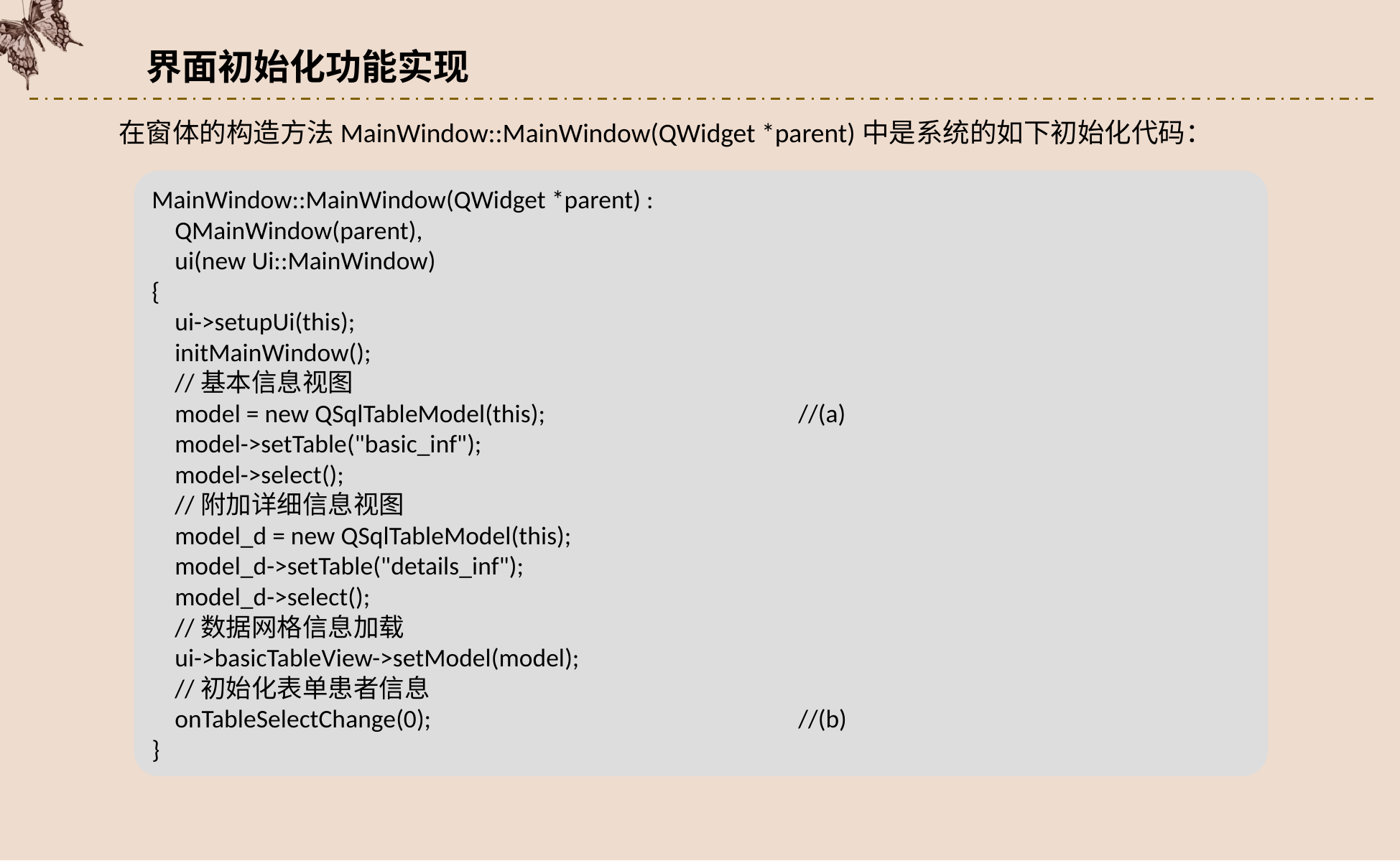

界面初始化功能实现
在窗体的构造方法MainWindow::MainWindow(QWidget *parent)中是系统的如下初始化代码：
MainWindow::MainWindow(QWidget *parent) :
    QMainWindow(parent),
    ui(new Ui::MainWindow)
{
    ui->setupUi(this);
    initMainWindow();
    //基本信息视图
    model = new QSqlTableModel(this);			//(a)
    model->setTable("basic_inf");
    model->select();
    //附加详细信息视图
    model_d = new QSqlTableModel(this);
    model_d->setTable("details_inf");
    model_d->select();
    //数据网格信息加载
    ui->basicTableView->setModel(model);
    //初始化表单患者信息
    onTableSelectChange(0);				//(b)
}